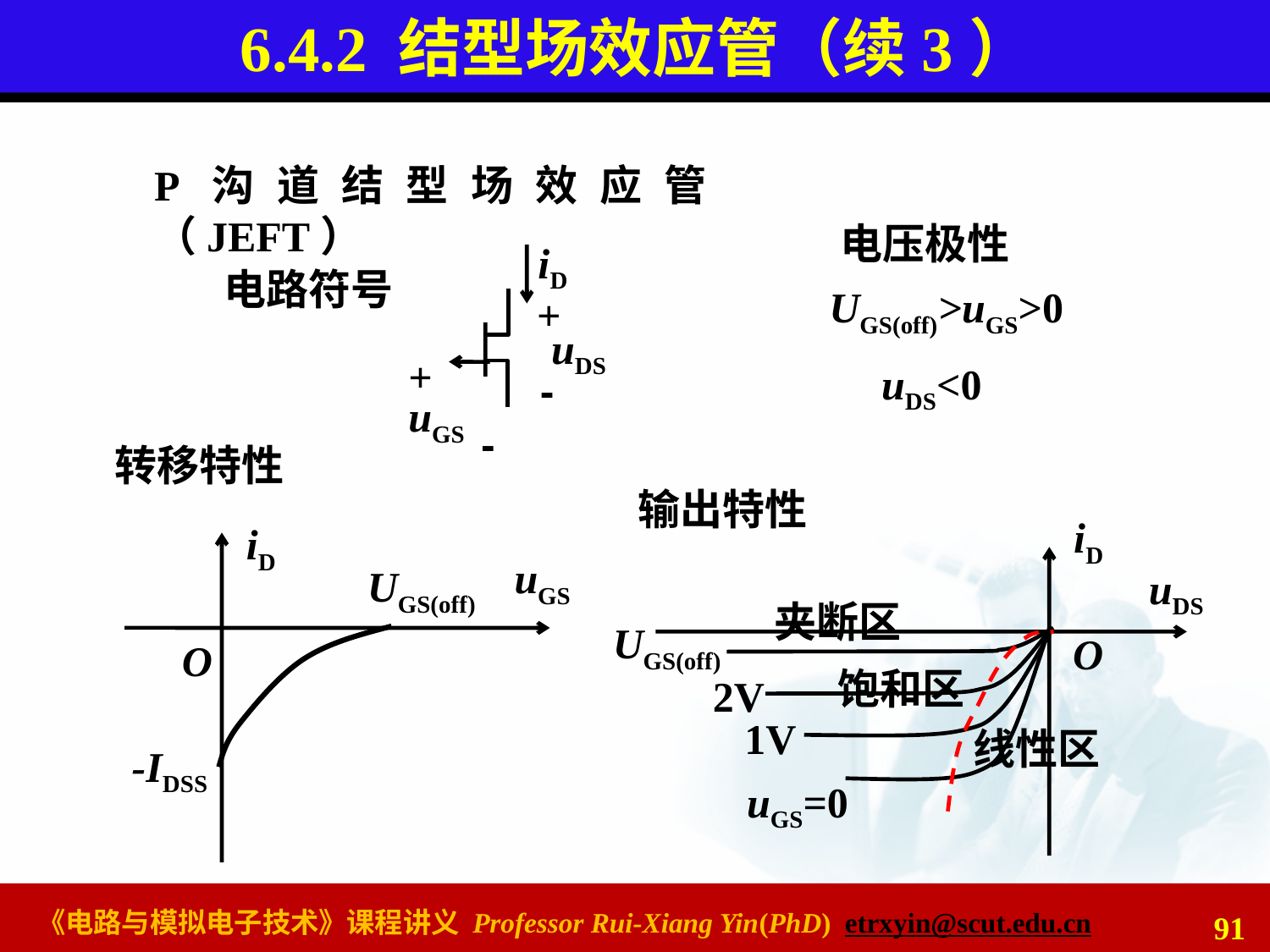

# 6.4.2 结型场效应管（续3）
P沟道结型场效应管（JEFT）
电压极性
UGS(off)>uGS>0
uDS<0
iD

+
uDS
-

+
uGS
-
电路符号
转移特性
iD

uGS
UGS(off)

O
-IDSS
输出特性
iD

uDS
夹断区
UGS(off)
O

饱和区
2V
1V
线性区
uGS=0
91